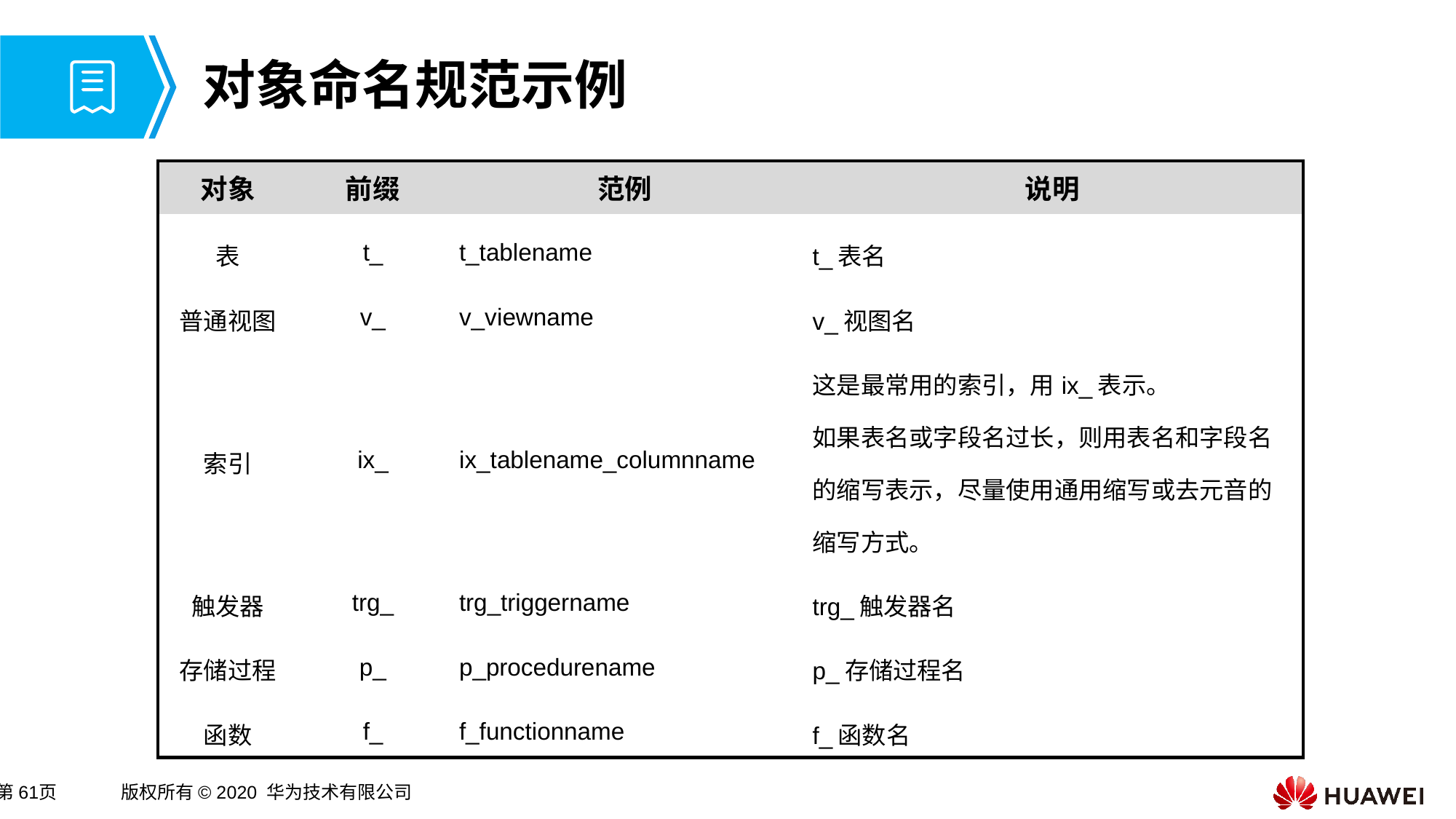

# 对象命名规范示例
| 对象 | 前缀 | 范例 | 说明 |
| --- | --- | --- | --- |
| 表 | t\_ | t\_tablename | t\_表名 |
| 普通视图 | v\_ | v\_viewname | v\_视图名 |
| 索引 | ix\_ | ix\_tablename\_columnname | 这是最常用的索引，用ix\_表示。 如果表名或字段名过长，则用表名和字段名的缩写表示，尽量使用通用缩写或去元音的缩写方式。 |
| 触发器 | trg\_ | trg\_triggername | trg\_触发器名 |
| 存储过程 | p\_ | p\_procedurename | p\_存储过程名 |
| 函数 | f\_ | f\_functionname | f\_函数名 |